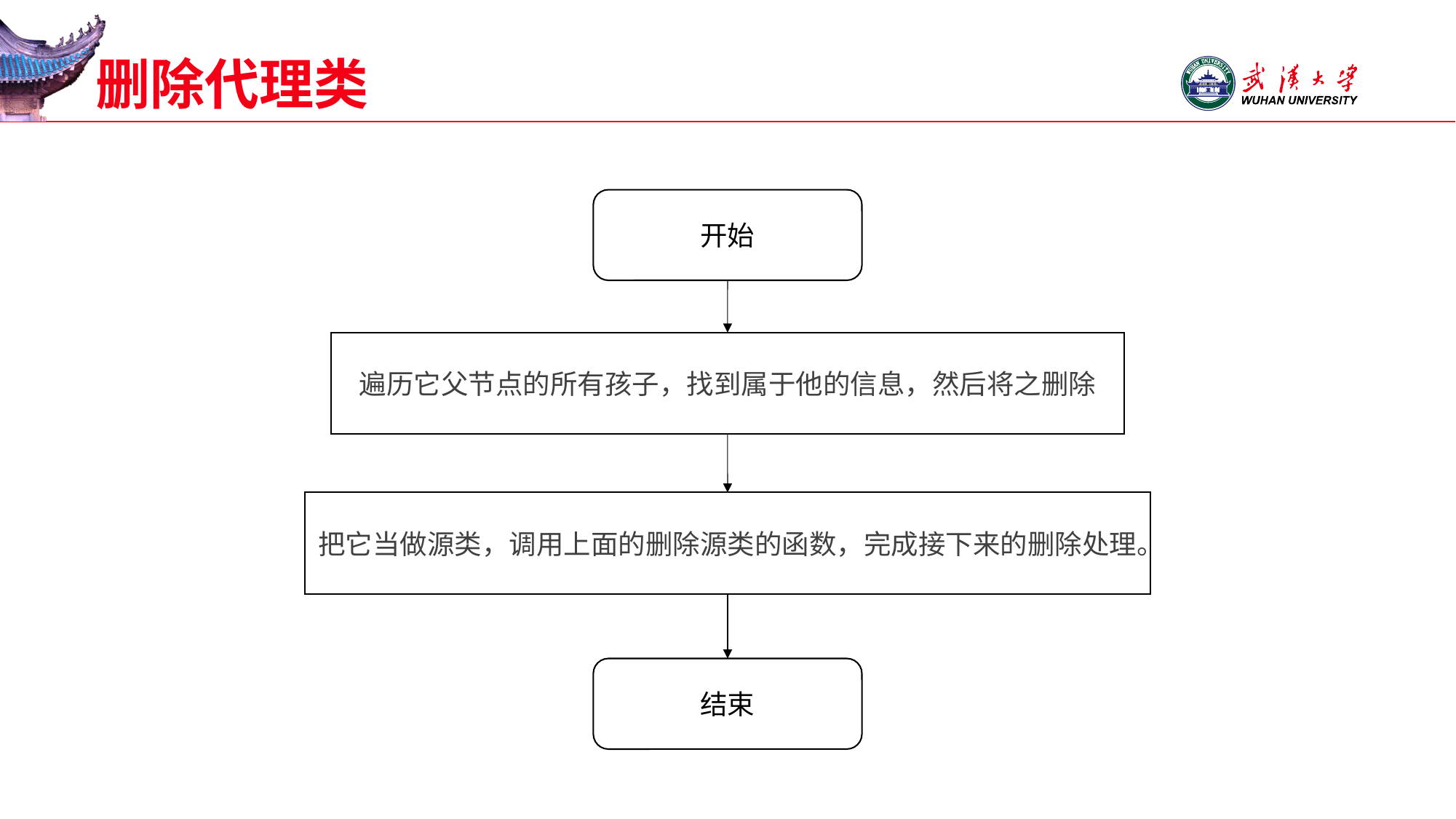

# 删除代理类
开始
遍历它父节点的所有孩子，找到属于他的信息，然后将之删除
把它当做源类，调用上面的删除源类的函数，完成接下来的删除处理。
结束